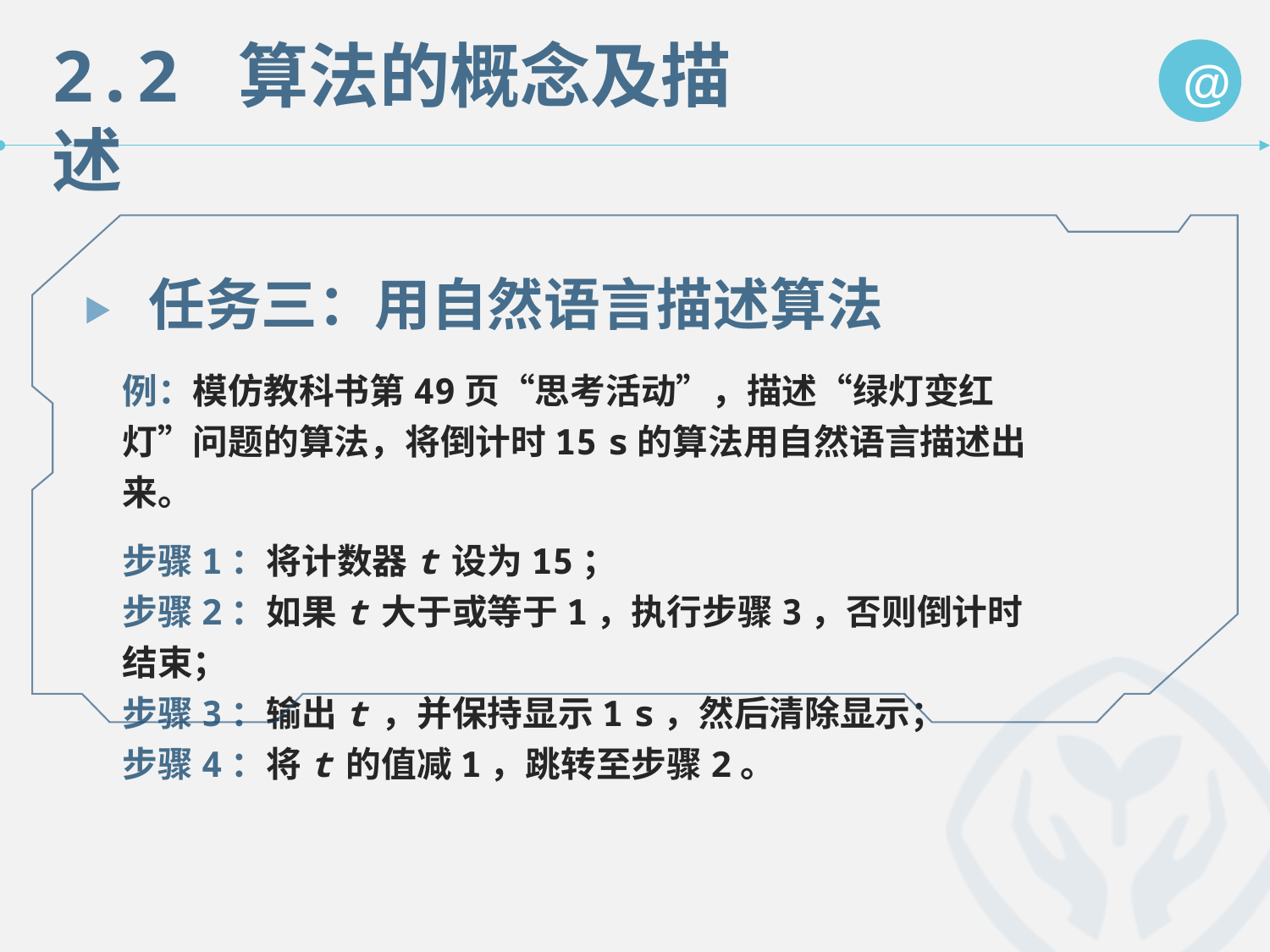

任务三：用自然语言描述算法

例：模仿教科书第49页“思考活动”，描述“绿灯变红灯”问题的算法，将倒计时15 s的算法用自然语言描述出来。
步骤1：将计数器t 设为15；
步骤2：如果t 大于或等于1，执行步骤3，否则倒计时结束；
步骤3：输出t ，并保持显示1 s，然后清除显示；
步骤4：将t 的值减1，跳转至步骤2。